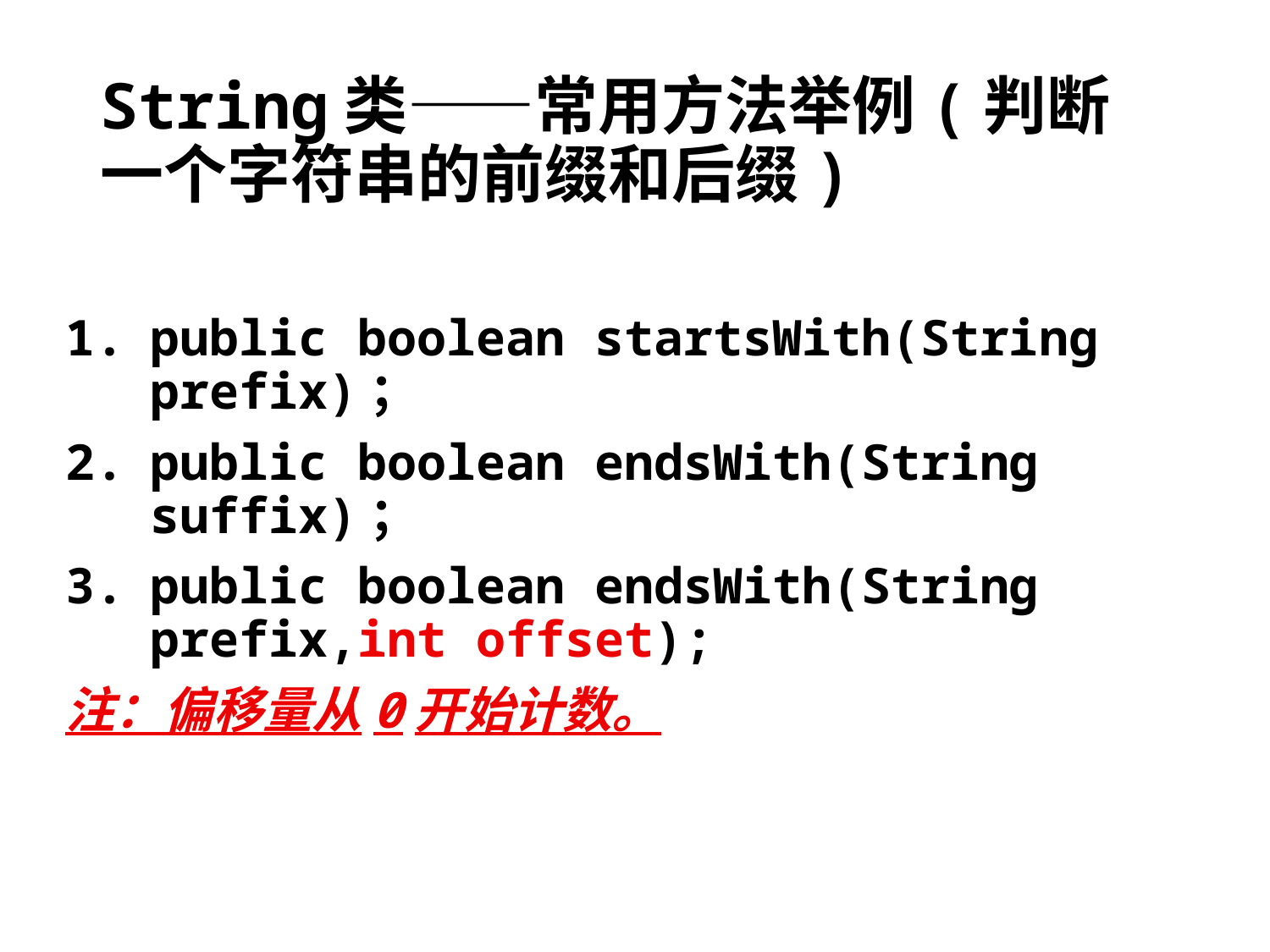

# String类——常用方法举例(判断一个字符串的前缀和后缀)
public boolean startsWith(String prefix)；
public boolean endsWith(String suffix)；
public boolean endsWith(String prefix,int offset);
注：偏移量从0开始计数。